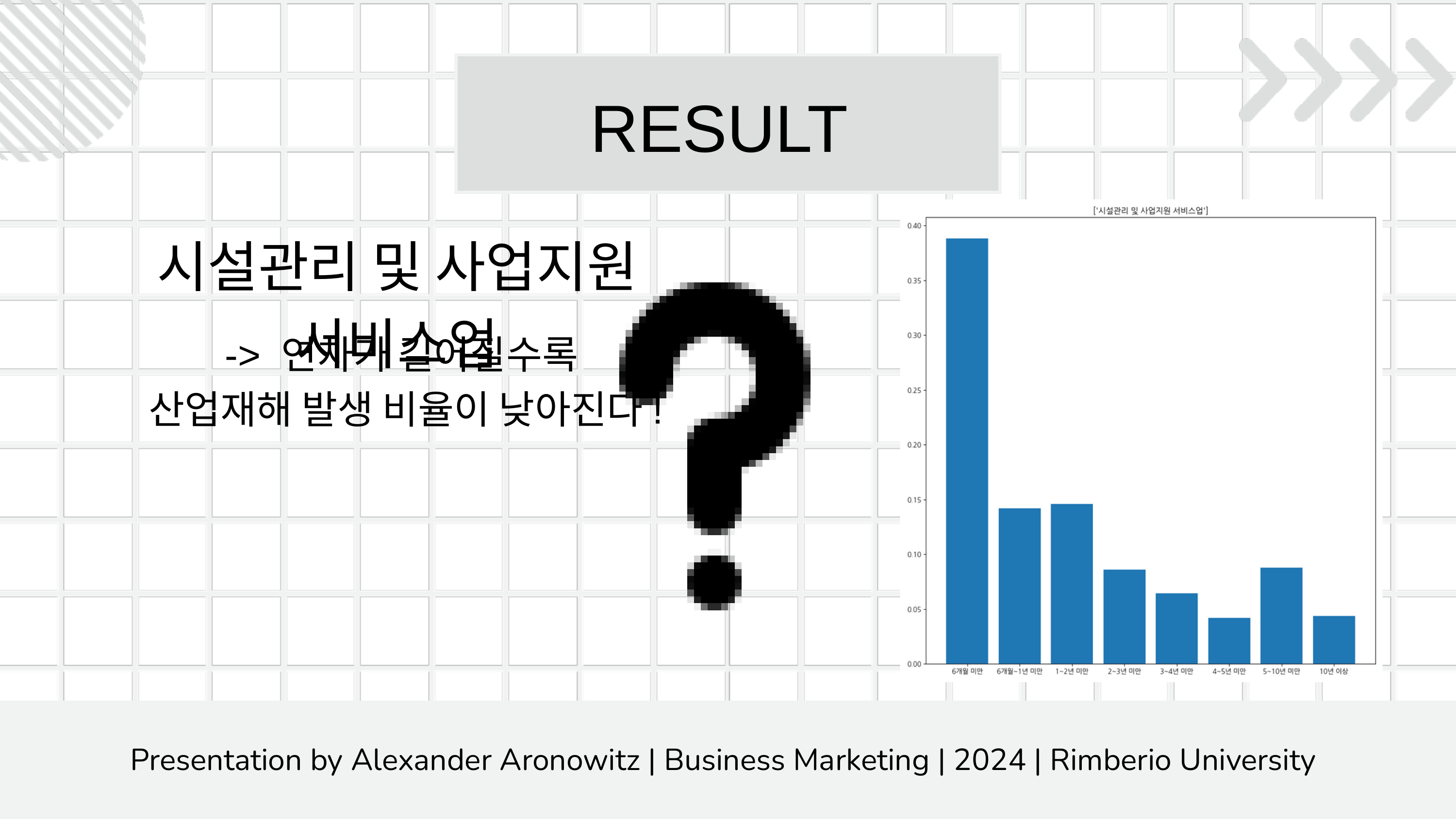

RESULT

시설관리 및 사업지원 서비스업

-> 연차가 길어질수록
산업재해 발생 비율이 낮아진다!

Presentation by Alexander Aronowitz | Business Marketing | 2024 | Rimberio University